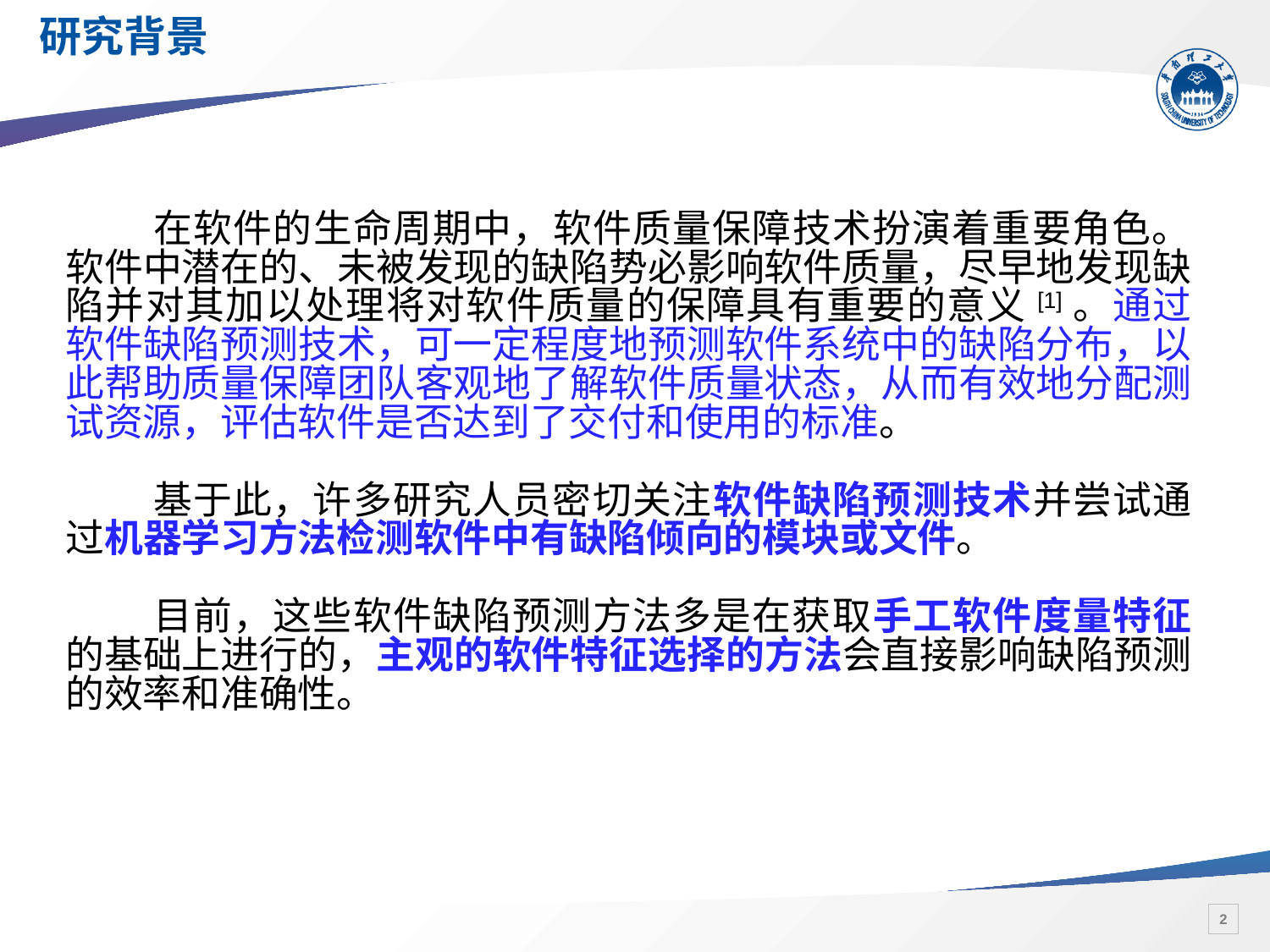

# 研究背景
    在软件的生命周期中，软件质量保障技术扮演着重要角色。软件中潜在的、未被发现的缺陷势必影响软件质量，尽早地发现缺陷并对其加以处理将对软件质量的保障具有重要的意义[1]。通过软件缺陷预测技术，可一定程度地预测软件系统中的缺陷分布，以此帮助质量保障团队客观地了解软件质量状态，从而有效地分配测试资源，评估软件是否达到了交付和使用的标准。

    基于此，许多研究人员密切关注软件缺陷预测技术并尝试通过机器学习方法检测软件中有缺陷倾向的模块或文件。

    目前，这些软件缺陷预测方法多是在获取手工软件度量特征的基础上进行的，主观的软件特征选择的方法会直接影响缺陷预测的效率和准确性。